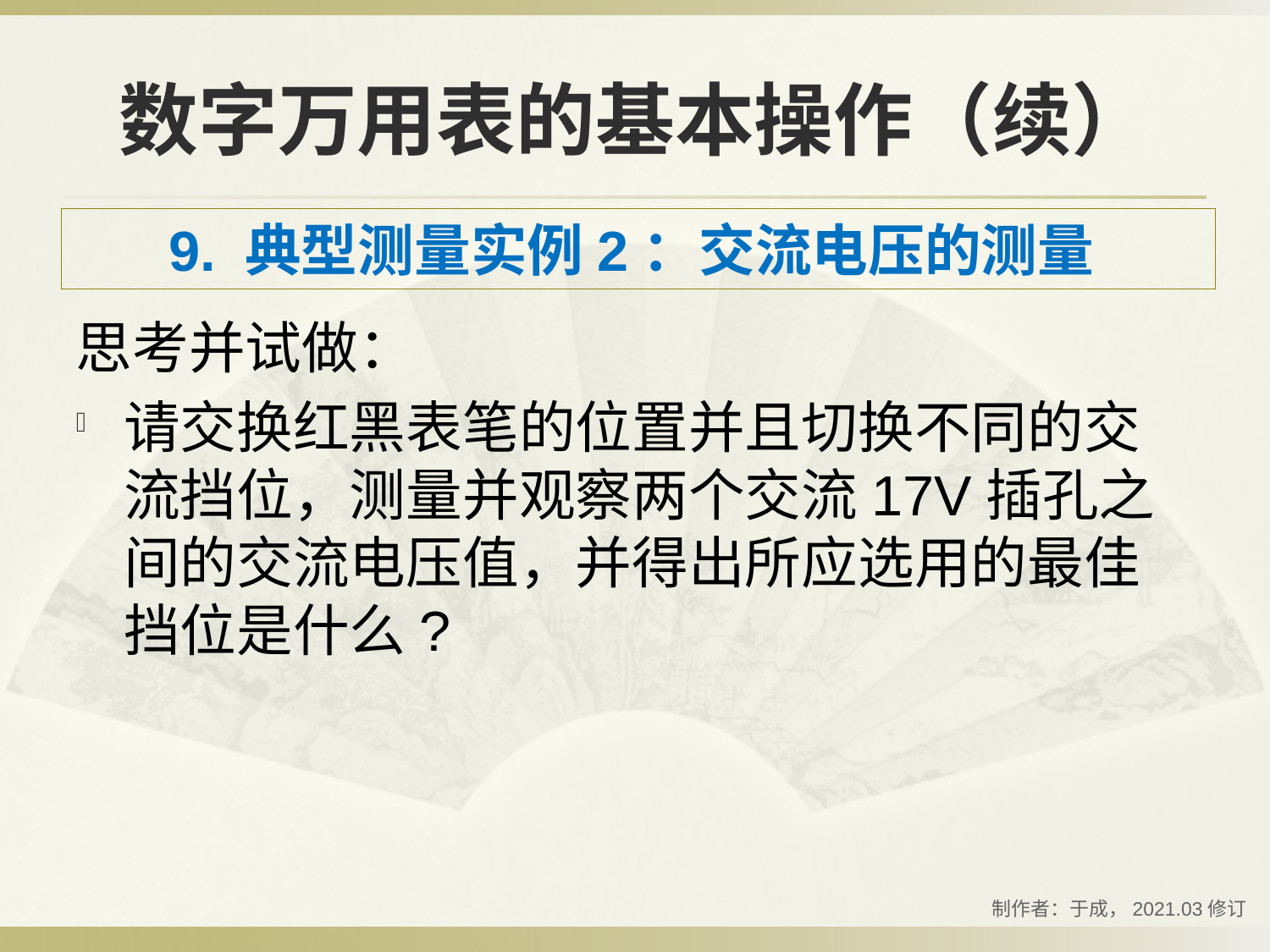

# 数字万用表的基本操作（续）
9. 典型测量实例2：交流电压的测量
思考并试做：
请交换红黑表笔的位置并且切换不同的交流挡位，测量并观察两个交流17V插孔之间的交流电压值，并得出所应选用的最佳挡位是什么?
制作者：于成，2021.03修订